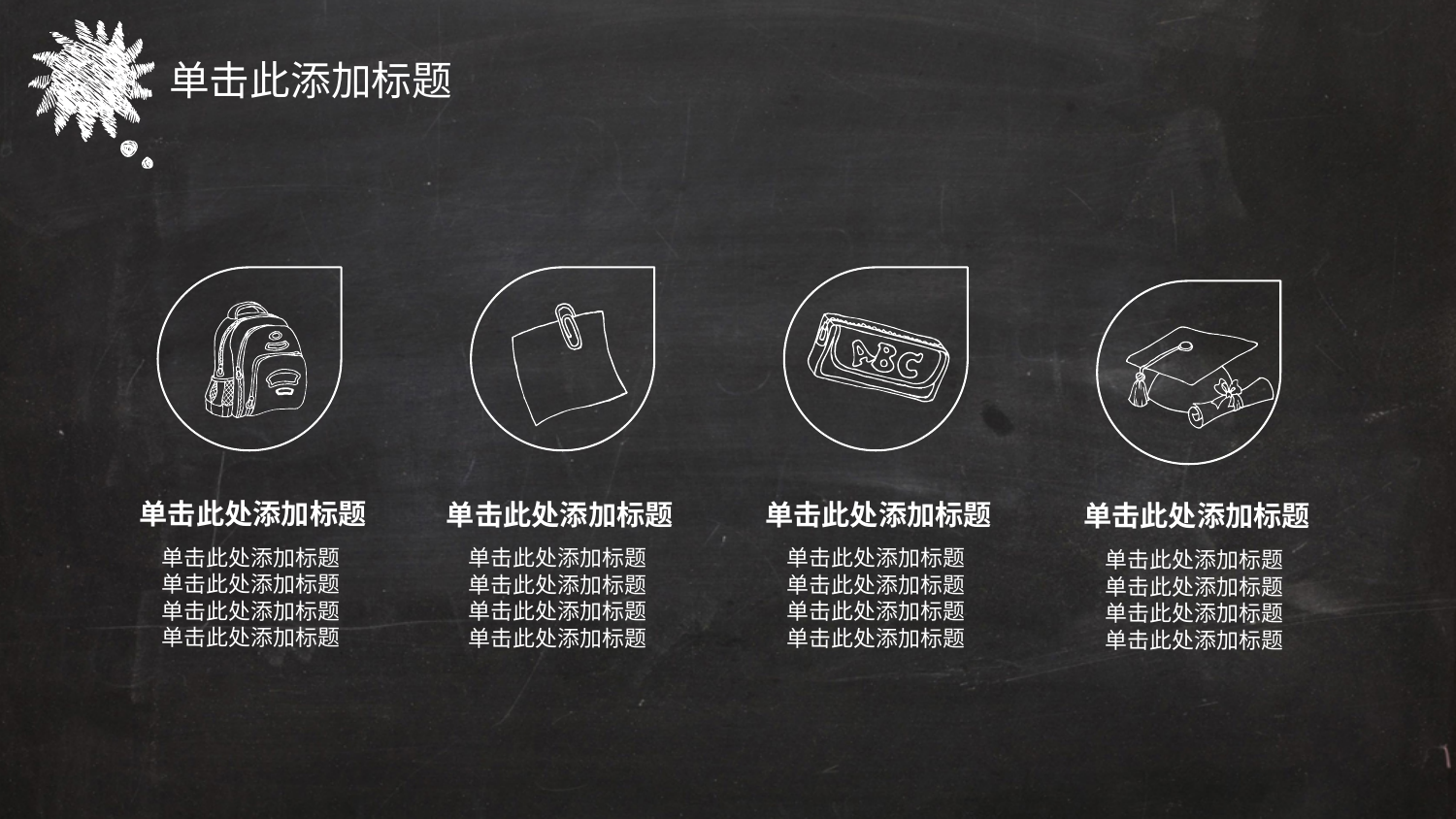

单击此添加标题

单击此处添加标题
单击此处添加标题
单击此处添加标题
单击此处添加标题
单击此处添加标题
单击此处添加标题
单击此处添加标题
单击此处添加标题
单击此处添加标题
单击此处添加标题
单击此处添加标题
单击此处添加标题
单击此处添加标题
单击此处添加标题
单击此处添加标题
单击此处添加标题
单击此处添加标题
单击此处添加标题
单击此处添加标题
单击此处添加标题